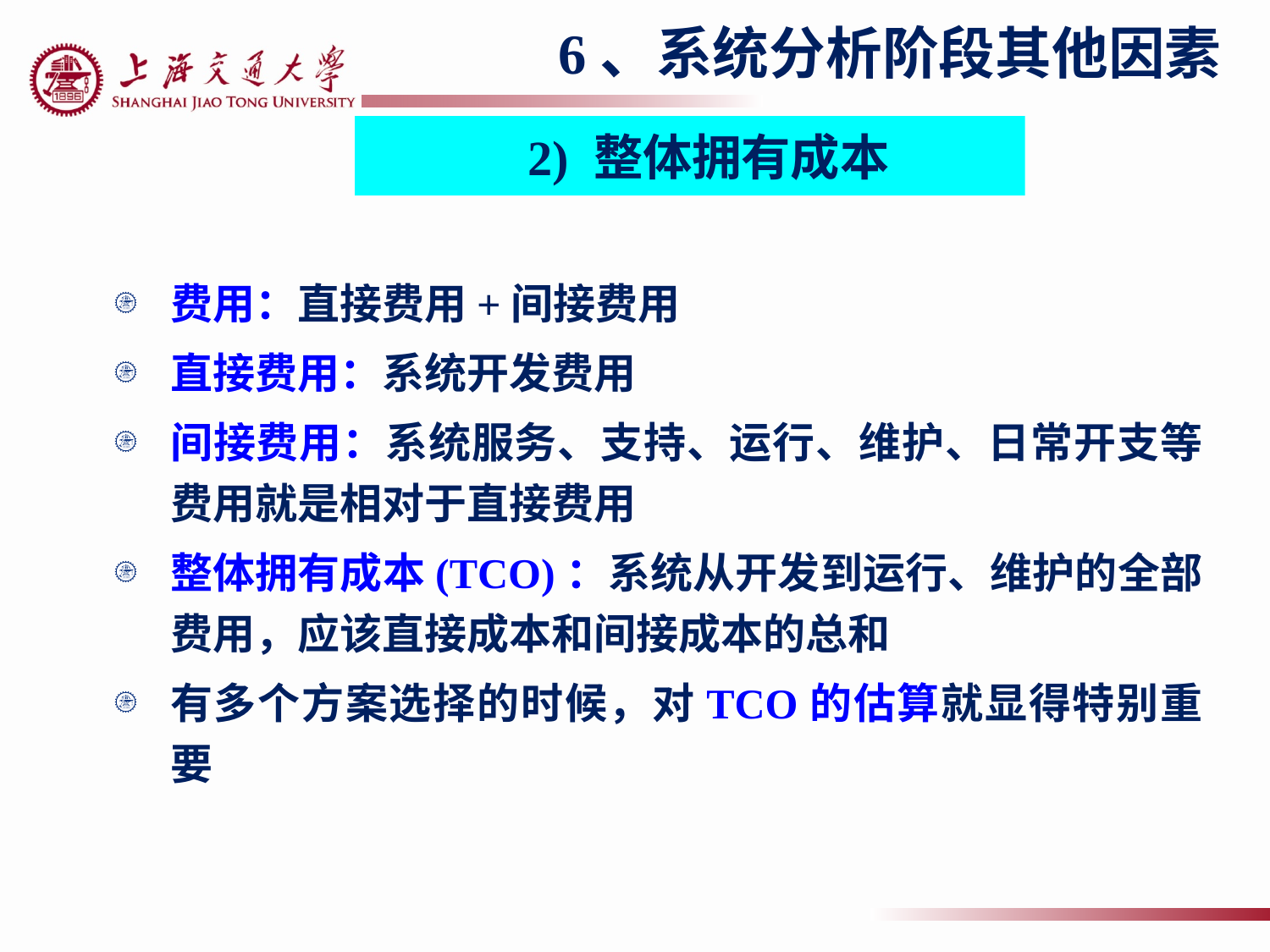

6、系统分析阶段其他因素
2) 整体拥有成本
费用：直接费用+间接费用
直接费用：系统开发费用
间接费用：系统服务、支持、运行、维护、日常开支等费用就是相对于直接费用
整体拥有成本(TCO)：系统从开发到运行、维护的全部费用，应该直接成本和间接成本的总和
有多个方案选择的时候，对TCO的估算就显得特别重要